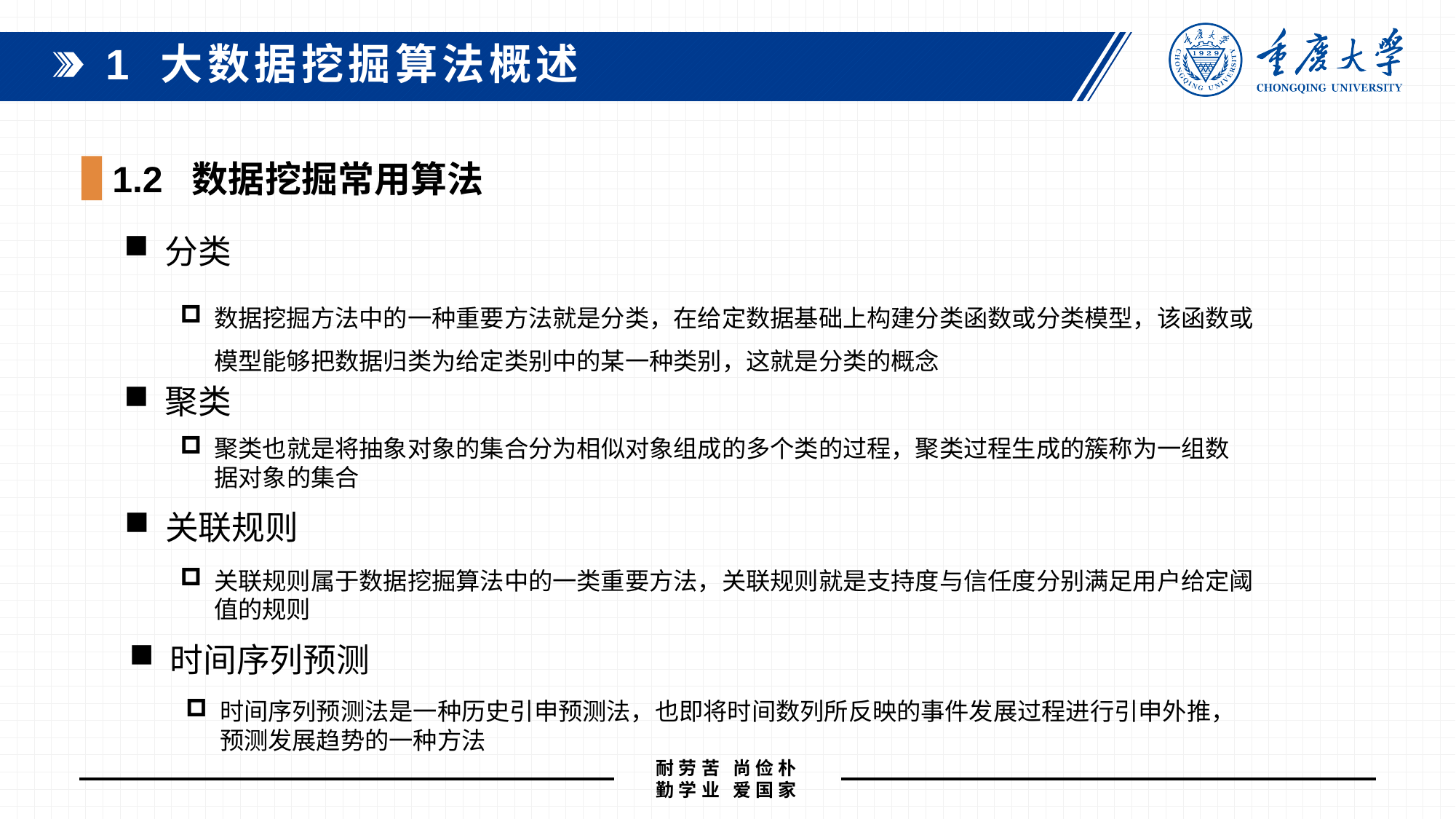

1 大数据挖掘算法概述
1.2  数据挖掘常用算法
分类
数据挖掘方法中的一种重要方法就是分类，在给定数据基础上构建分类函数或分类模型，该函数或模型能够把数据归类为给定类别中的某一种类别，这就是分类的概念
聚类
聚类也就是将抽象对象的集合分为相似对象组成的多个类的过程，聚类过程生成的簇称为一组数据对象的集合
关联规则
关联规则属于数据挖掘算法中的一类重要方法，关联规则就是支持度与信任度分别满足用户给定阈值的规则
时间序列预测
时间序列预测法是一种历史引申预测法，也即将时间数列所反映的事件发展过程进行引申外推，预测发展趋势的一种方法